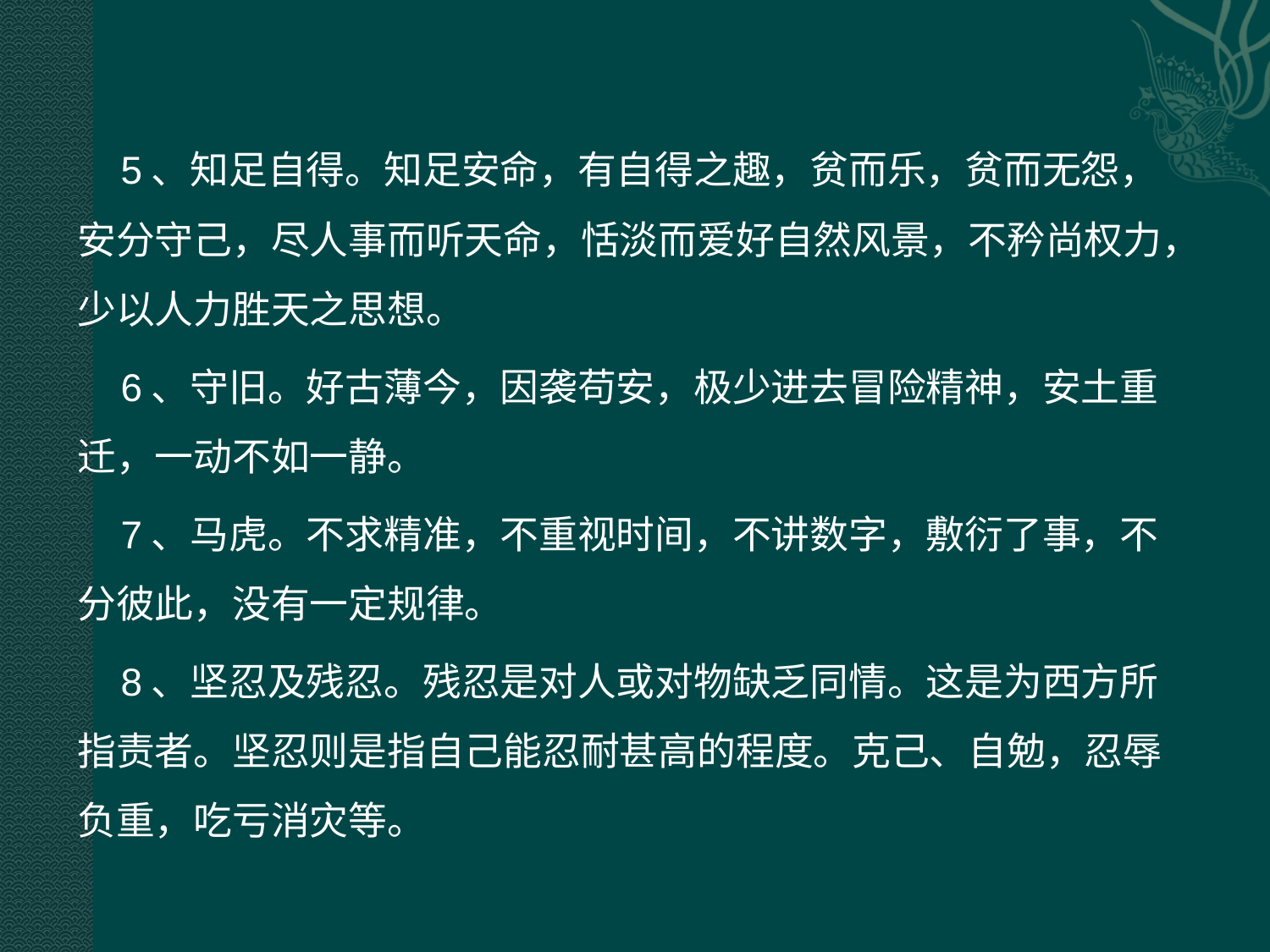

5、知足自得。知足安命，有自得之趣，贫而乐，贫而无怨，安分守己，尽人事而听天命，恬淡而爱好自然风景，不矜尚权力，少以人力胜天之思想。
    6、守旧。好古薄今，因袭苟安，极少进去冒险精神，安土重迁，一动不如一静。
    7、马虎。不求精准，不重视时间，不讲数字，敷衍了事，不分彼此，没有一定规律。
    8、坚忍及残忍。残忍是对人或对物缺乏同情。这是为西方所指责者。坚忍则是指自己能忍耐甚高的程度。克己、自勉，忍辱负重，吃亏消灾等。